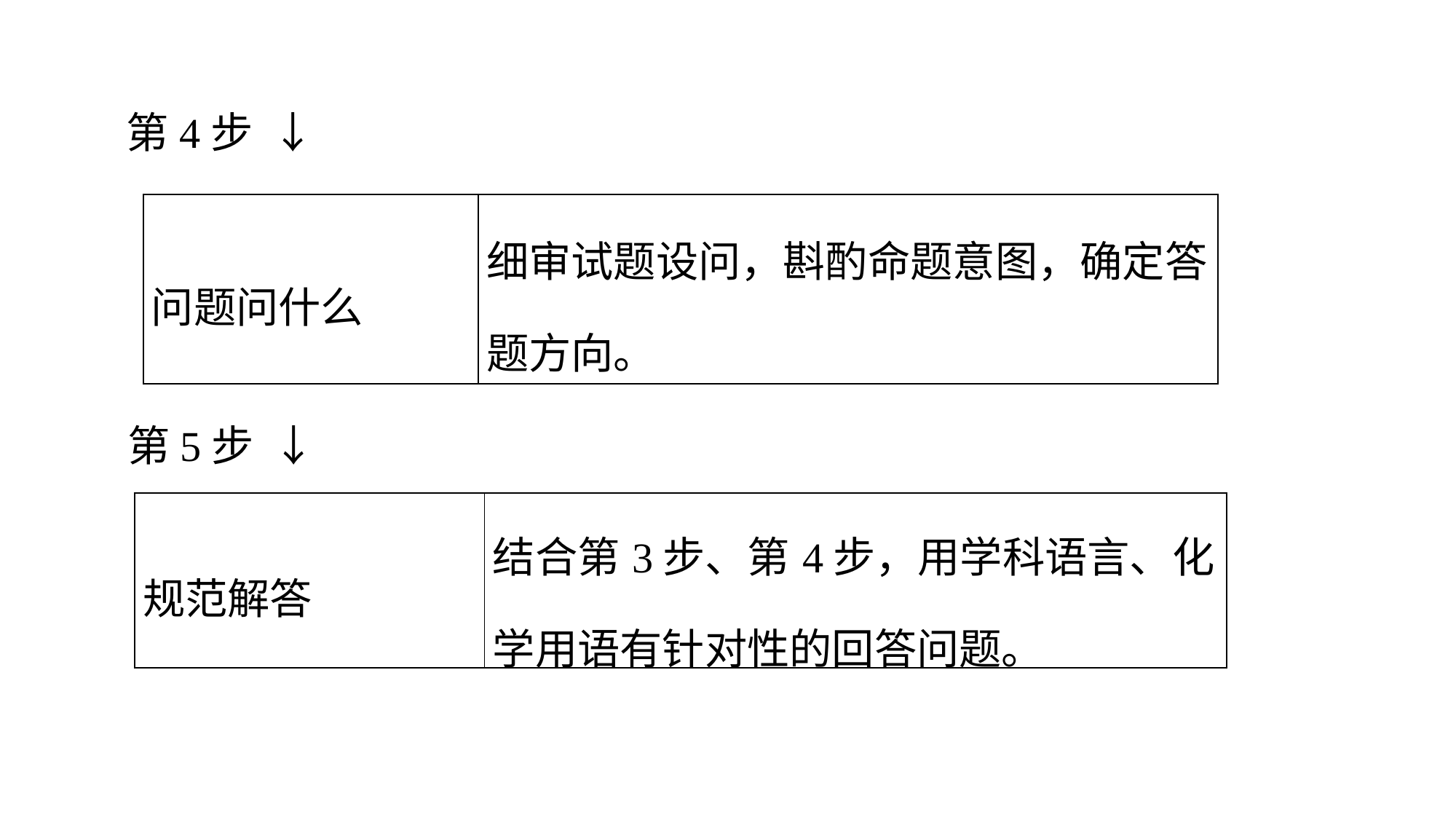

第4步  ↓
| 问题问什么 | 细审试题设问，斟酌命题意图，确定答题方向。 |
| --- | --- |
第5步  ↓
| 规范解答 | 结合第3步、第4步，用学科语言、化学用语有针对性的回答问题。 |
| --- | --- |